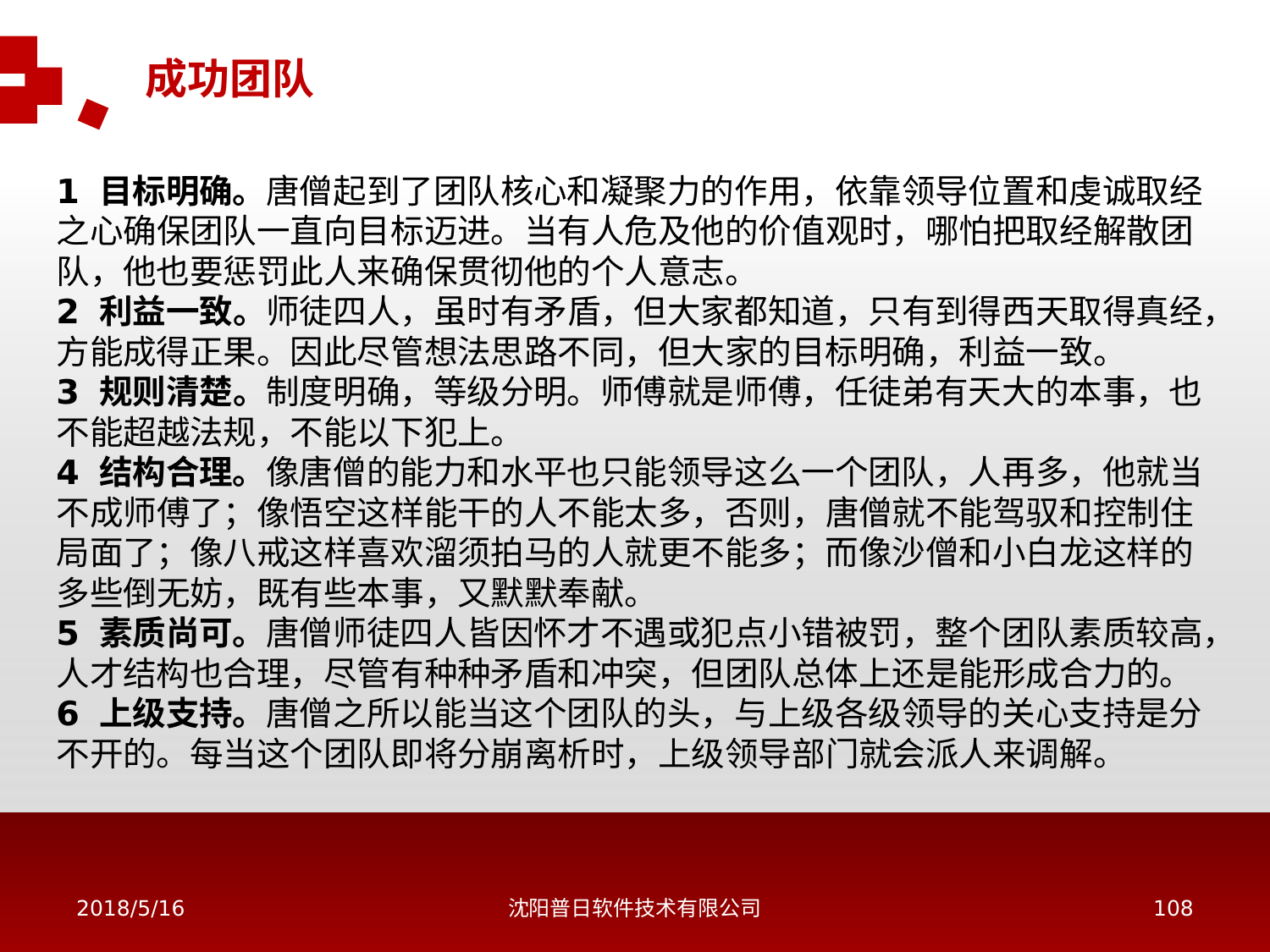

成功团队
1 目标明确。唐僧起到了团队核心和凝聚力的作用，依靠领导位置和虔诚取经之心确保团队一直向目标迈进。当有人危及他的价值观时，哪怕把取经解散团队，他也要惩罚此人来确保贯彻他的个人意志。
2 利益一致。师徒四人，虽时有矛盾，但大家都知道，只有到得西天取得真经，方能成得正果。因此尽管想法思路不同，但大家的目标明确，利益一致。
3 规则清楚。制度明确，等级分明。师傅就是师傅，任徒弟有天大的本事，也不能超越法规，不能以下犯上。
4 结构合理。像唐僧的能力和水平也只能领导这么一个团队，人再多，他就当不成师傅了；像悟空这样能干的人不能太多，否则，唐僧就不能驾驭和控制住局面了；像八戒这样喜欢溜须拍马的人就更不能多；而像沙僧和小白龙这样的多些倒无妨，既有些本事，又默默奉献。
5 素质尚可。唐僧师徒四人皆因怀才不遇或犯点小错被罚，整个团队素质较高，人才结构也合理，尽管有种种矛盾和冲突，但团队总体上还是能形成合力的。
6 上级支持。唐僧之所以能当这个团队的头，与上级各级领导的关心支持是分不开的。每当这个团队即将分崩离析时，上级领导部门就会派人来调解。
2018/5/16
沈阳普日软件技术有限公司
108